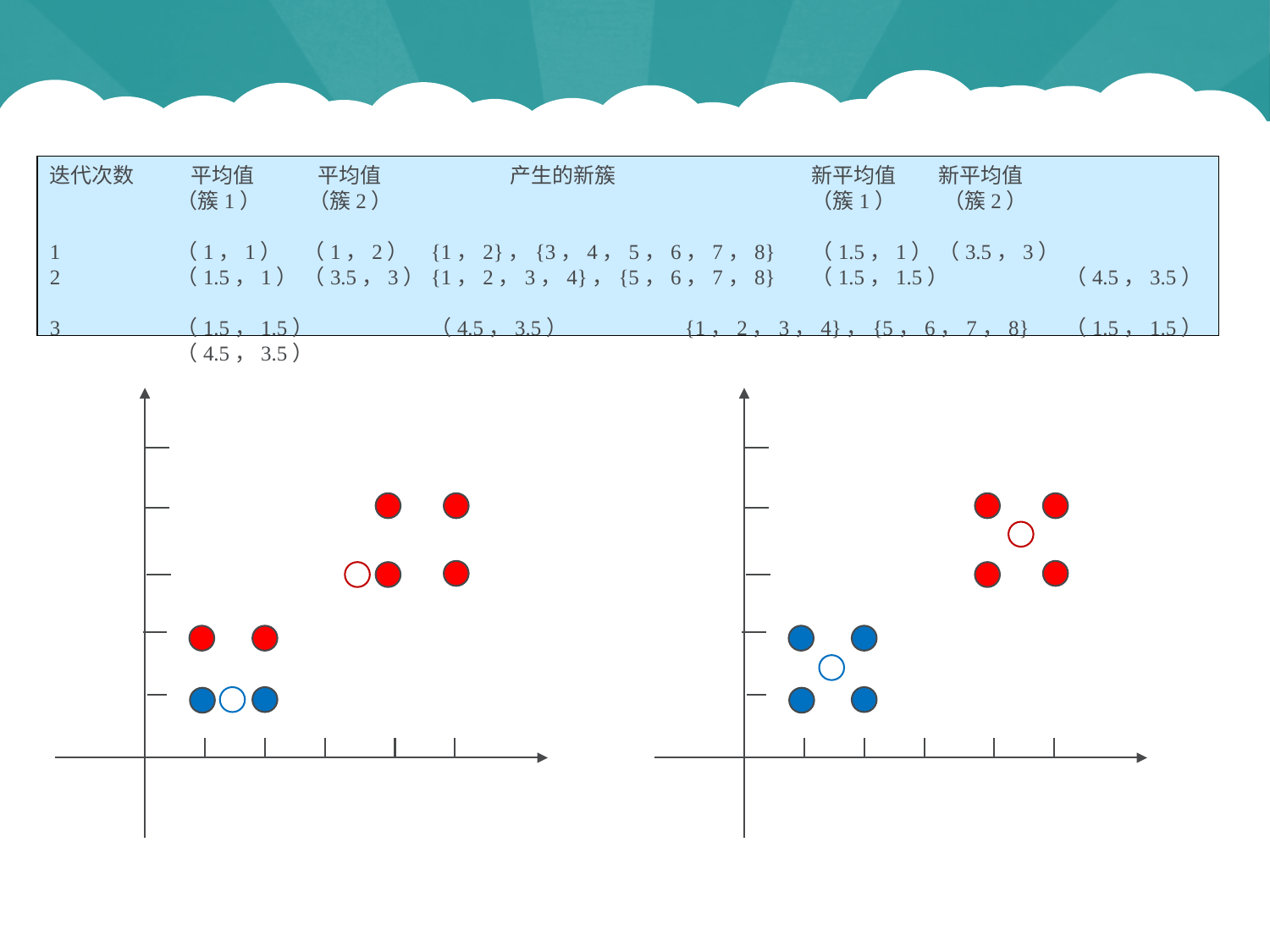

迭代次数	   平均值	   平均值	                 产生的新簇	 	新平均值	新平均值
	（簇1）	 （簇2）			 	（簇1）	 （簇2）

1	（1，1）	（1，2）	{1，2}，{3，4，5，6，7，8}	（1.5，1）	（3.5，3）
2	（1.5，1）	（3.5，3）	{1，2，3，4}，{5，6，7，8}	（1.5，1.5）	（4.5，3.5）
3	（1.5，1.5）	（4.5，3.5）	{1，2，3，4}，{5，6，7，8}	（1.5，1.5）	（4.5，3.5）